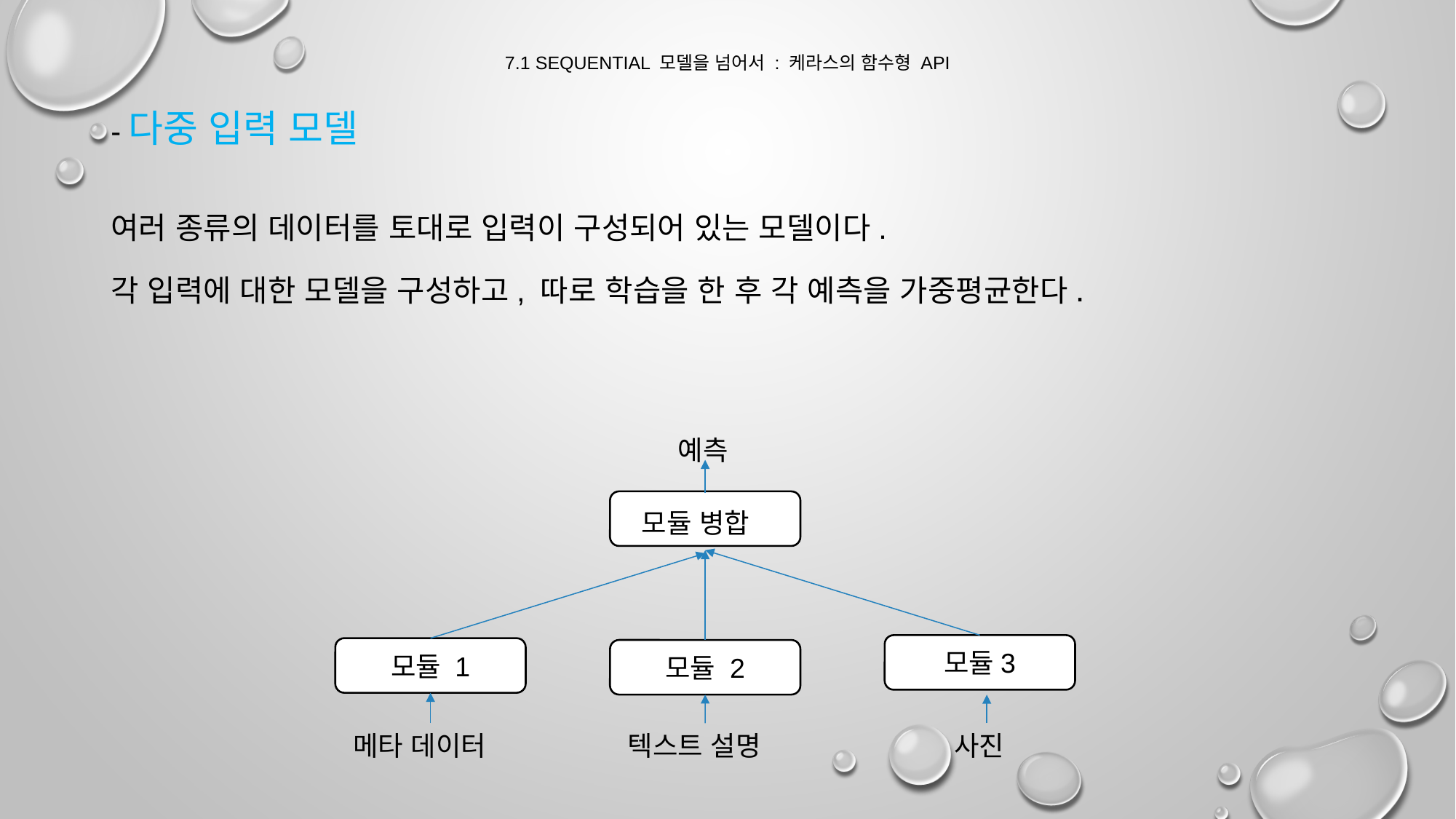

# 7.1 Sequential 모델을 넘어서 : 케라스의 함수형 API
-다중 입력 모델

여러 종류의 데이터를 토대로 입력이 구성되어 있는 모델이다.
각 입력에 대한 모델을 구성하고, 따로 학습을 한 후 각 예측을 가중평균한다.

   예측

모듈 병합
모듈3
모듈 1
모듈 2
메타 데이터
텍스트 설명
     사진